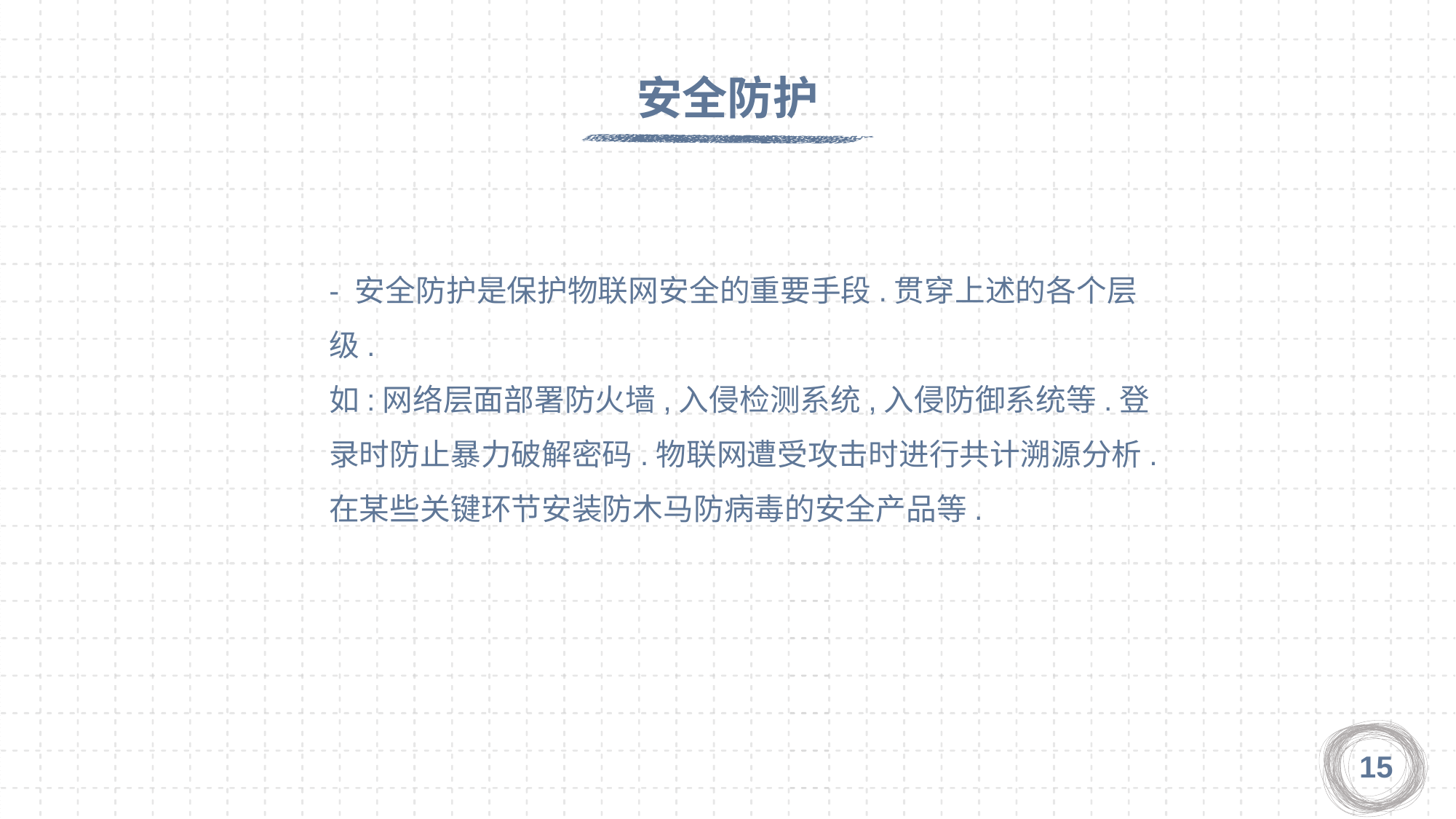

安全防护

- 安全防护是保护物联网安全的重要手段.贯穿上述的各个层级.
如:网络层面部署防火墙,入侵检测系统,入侵防御系统等.登录时防止暴力破解密码.物联网遭受攻击时进行共计溯源分析.在某些关键环节安装防木马防病毒的安全产品等.

15